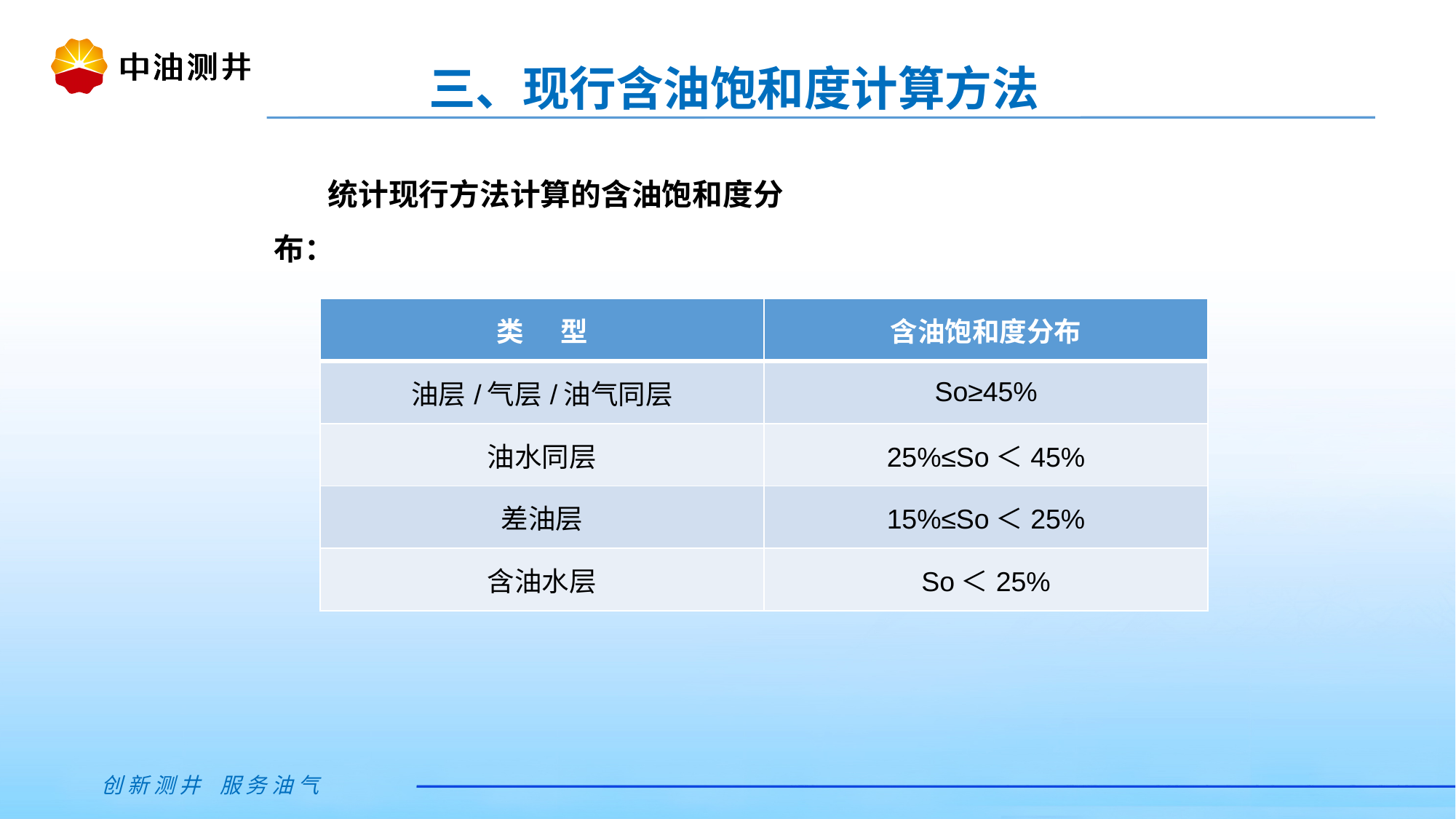

三、现行含油饱和度计算方法
统计现行方法计算的含油饱和度分布：
| 类 型 | 含油饱和度分布 |
| --- | --- |
| 油层/气层/油气同层 | So≥45% |
| 油水同层 | 25%≤So＜45% |
| 差油层 | 15%≤So＜25% |
| 含油水层 | So＜25% |